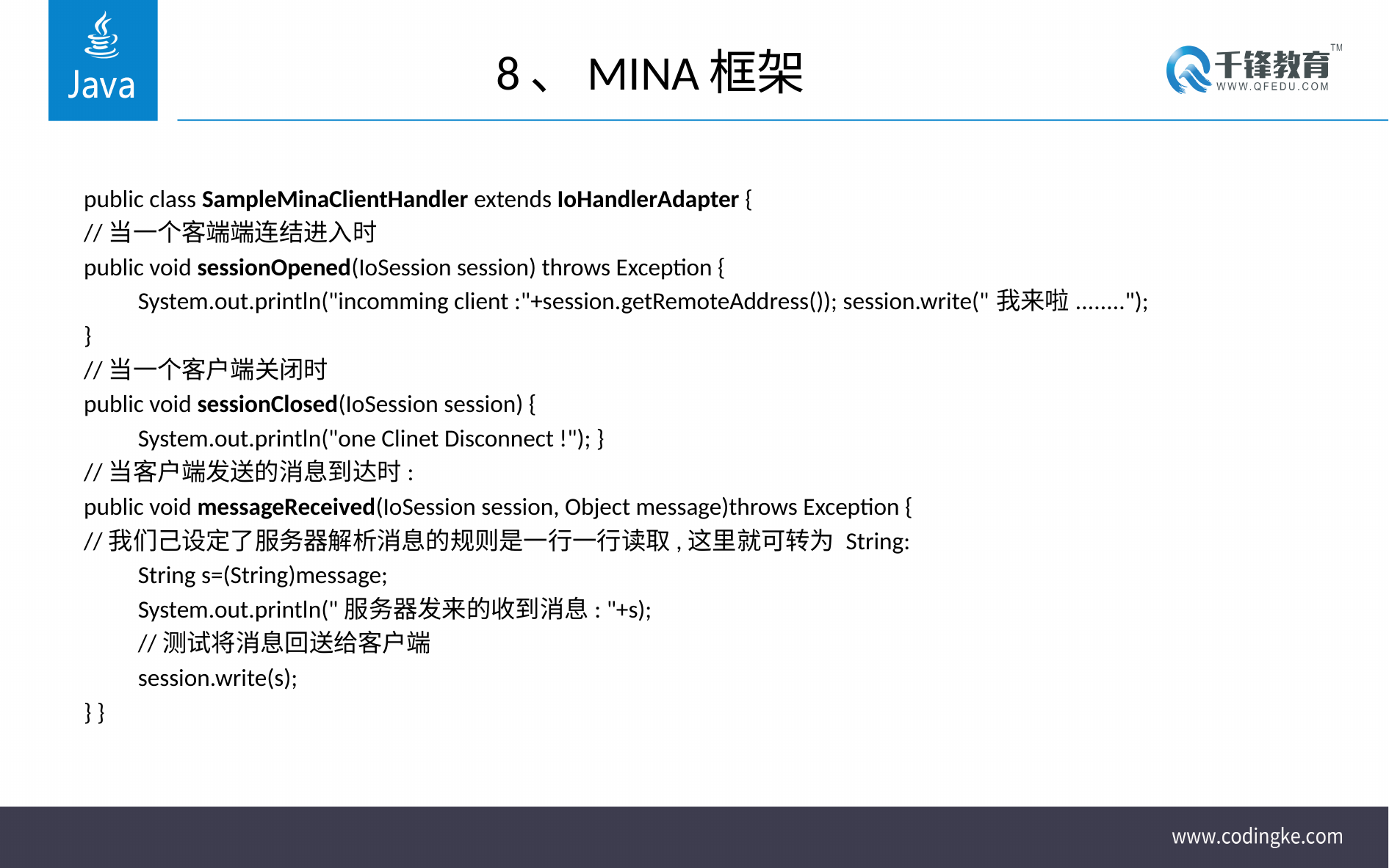

# 8、MINA框架
public class SampleMinaClientHandler extends IoHandlerAdapter {
//当一个客端端连结进入时
public void sessionOpened(IoSession session) throws Exception {
	System.out.println("incomming client :"+session.getRemoteAddress()); session.write("我来啦........");
}
//当一个客户端关闭时
public void sessionClosed(IoSession session) {
	System.out.println("one Clinet Disconnect !"); }
//当客户端发送的消息到达时:
public void messageReceived(IoSession session, Object message)throws Exception {
//我们己设定了服务器解析消息的规则是一行一行读取,这里就可转为 String:
	String s=(String)message;
	System.out.println("服务器发来的收到消息: "+s);
	//测试将消息回送给客户端
	session.write(s);
} }